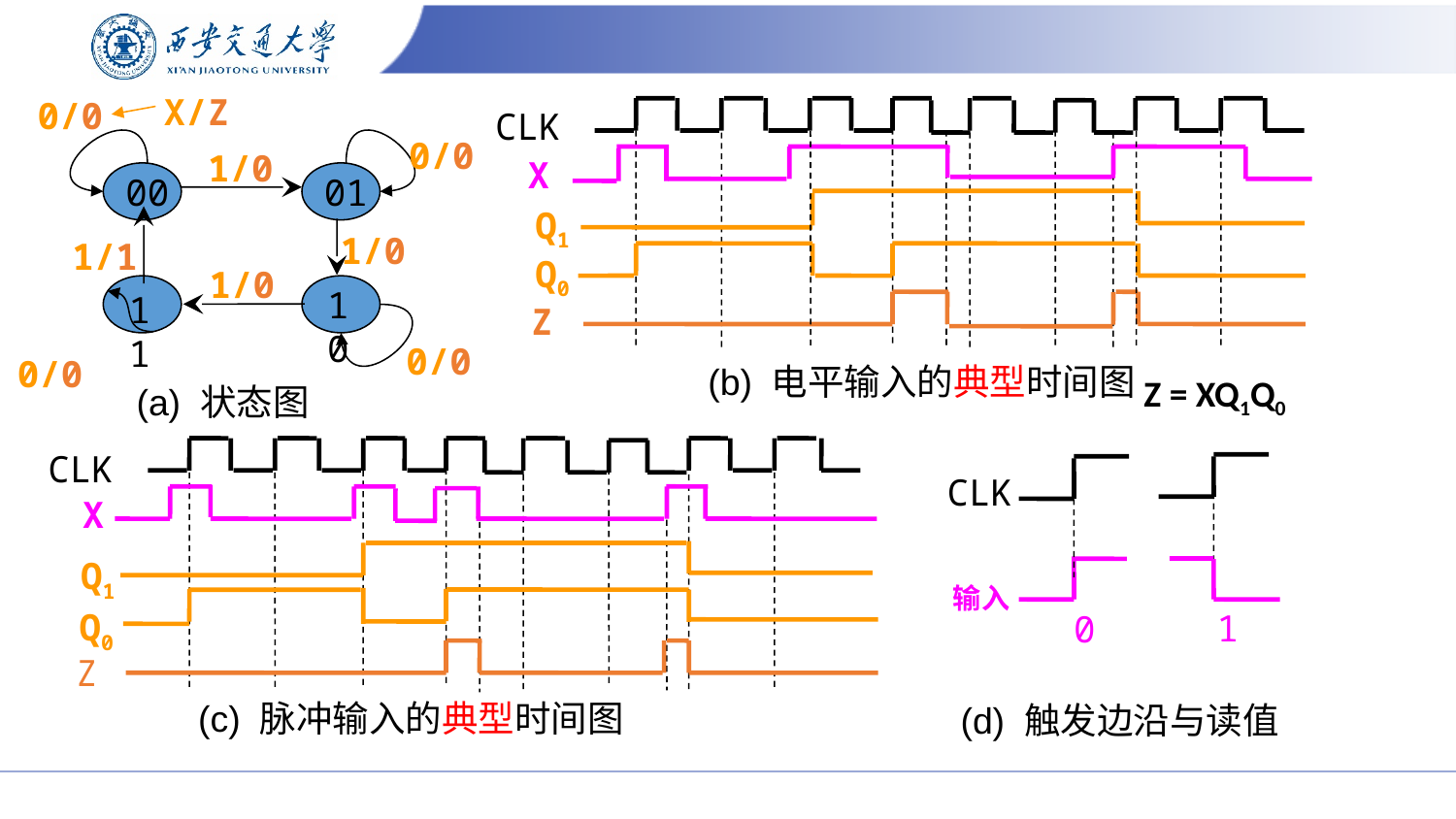

X/Z
0/0

0/0
1/0

00

01

1/0
1/1

1/0

10
11

0/0
0/0
(a) 状态图

CLK

  X

Q1

Q0

 Z

(b) 电平输入的典型时间图
Z = XQ1Q0

CLK

X

Q1

Q0

 Z

(c) 脉冲输入的典型时间图

CLK

输入
1

0
(d) 触发边沿与读值